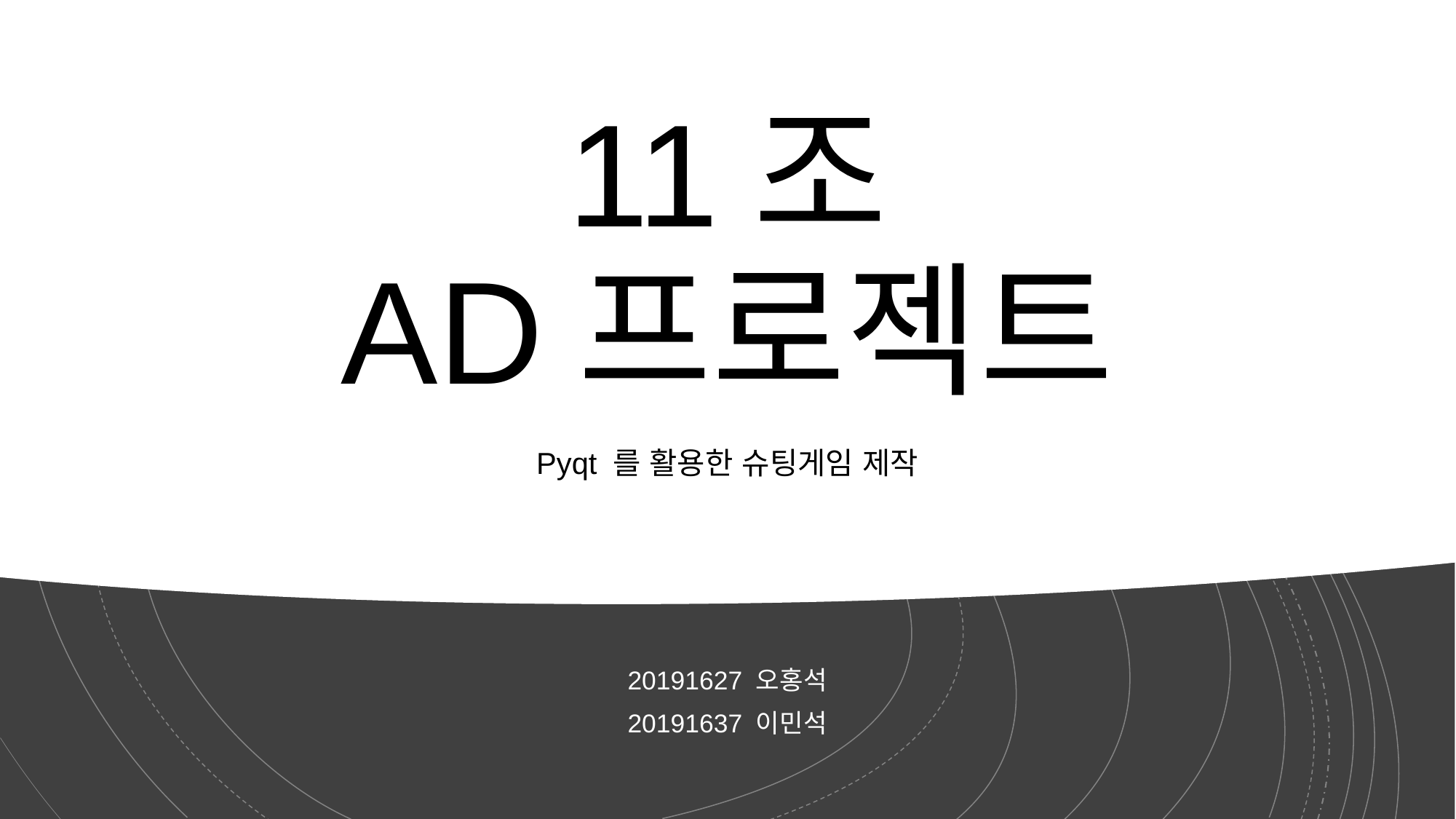

# 11조 AD프로젝트 Pyqt 를 활용한 슈팅게임 제작
20191627 오홍석
20191637 이민석